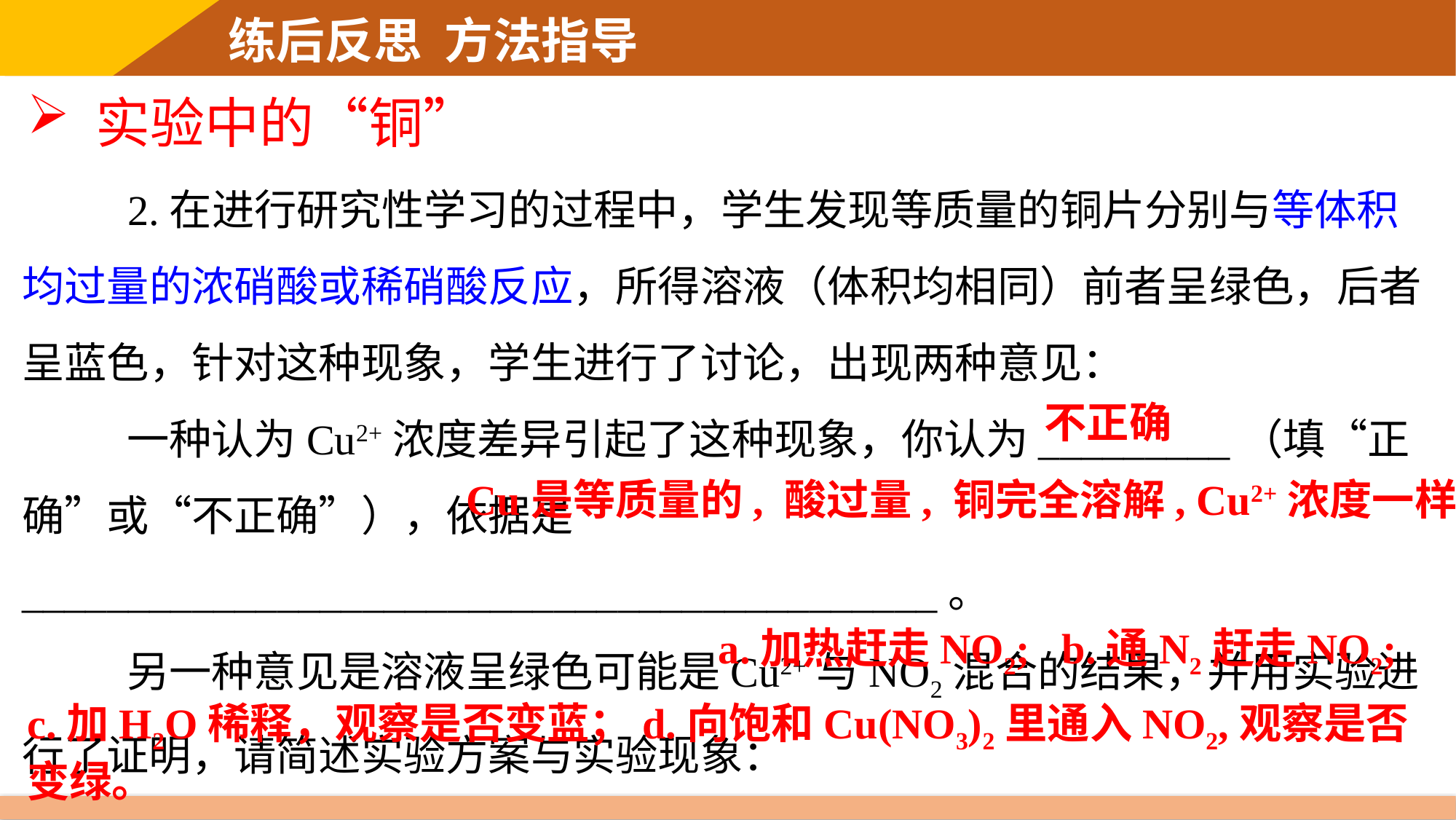

练后反思  方法指导
实验中的“铜”
          2.在进行研究性学习的过程中，学生发现等质量的铜片分别与等体积均过量的浓硝酸或稀硝酸反应，所得溶液（体积均相同）前者呈绿色，后者呈蓝色，针对这种现象，学生进行了讨论，出现两种意见：
          一种认为Cu2+浓度差异引起了这种现象，你认为_________（填“正确”或“不正确”），依据是___________________________________________。
          另一种意见是溶液呈绿色可能是Cu2+与NO2混合的结果，并用实验进行了证明，请简述实验方案与实验现象：_______________________________
___________________________________________________。
不正确
Cu是等质量的, 酸过量, 铜完全溶解, Cu2+浓度一样
a.加热赶走NO2;   b.通N2赶走NO2;
c.加H2O稀释，观察是否变蓝；d.向饱和Cu(NO3)2里通入NO2,观察是否变绿。